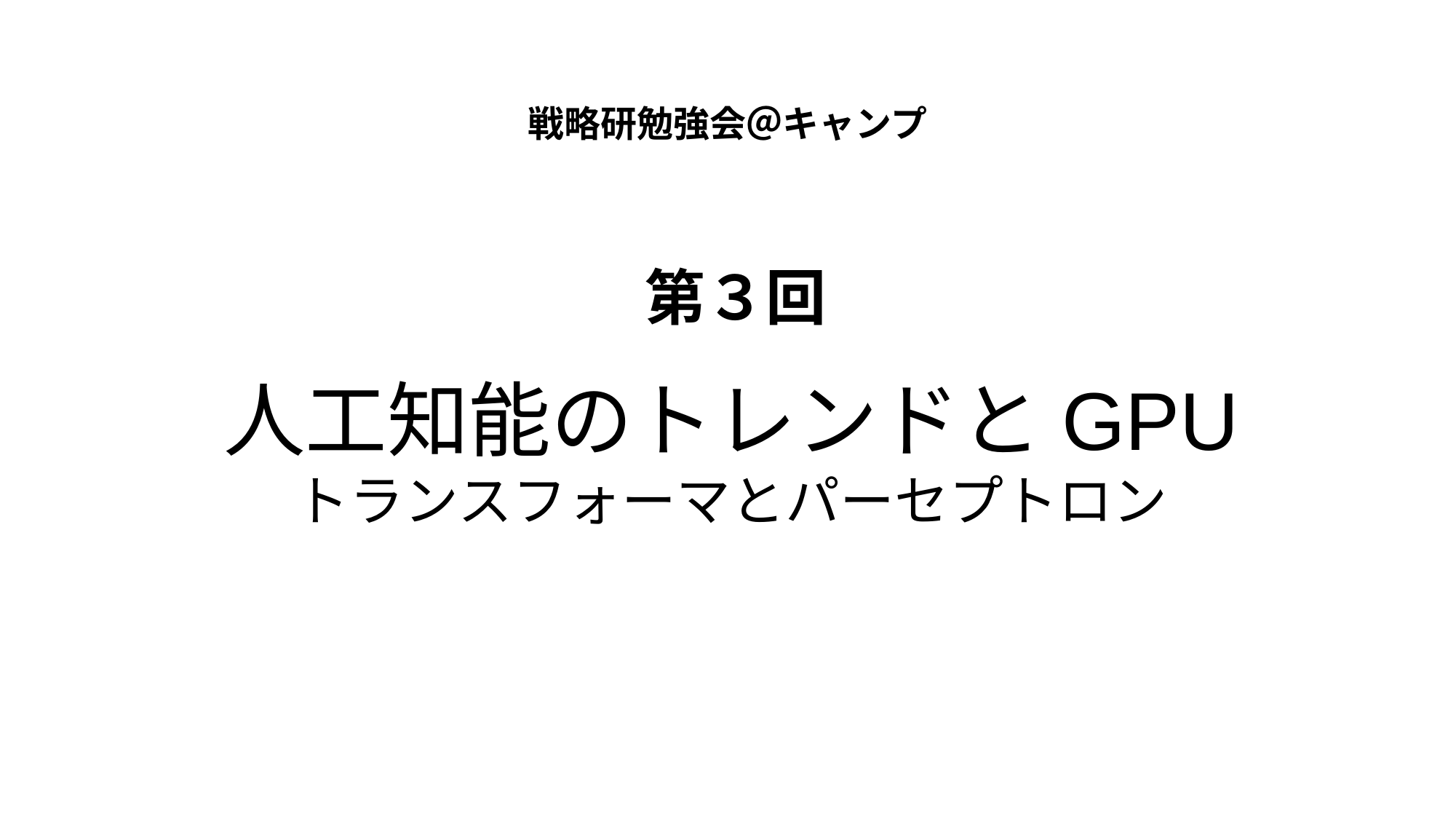

戦略研勉強会＠キャンプ
第３回
人工知能のトレンドとGPU
トランスフォーマとパーセプトロン